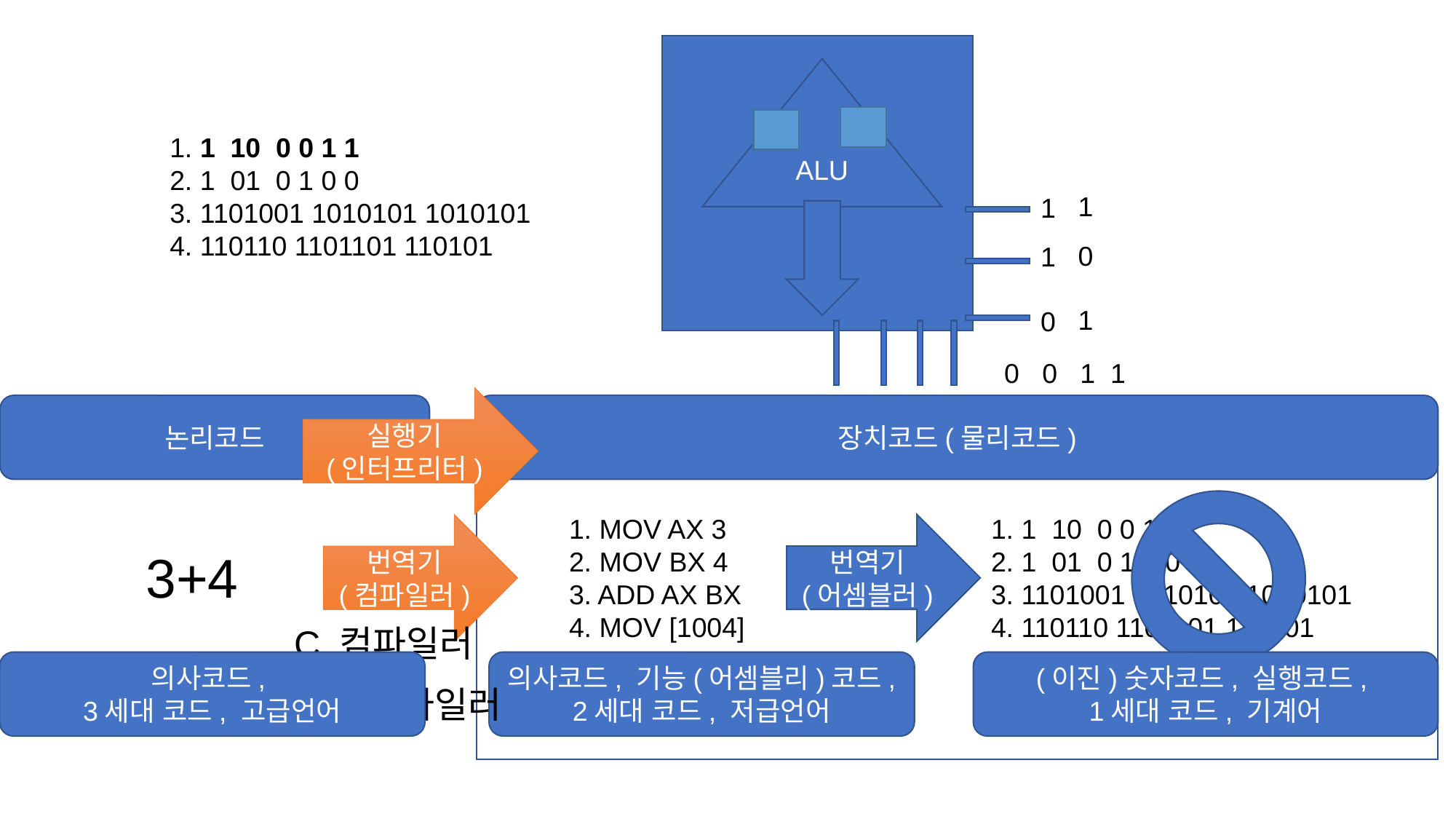

ALU

1. 1  10  0 0 1 1
2. 1  01  0 1 0 0
3. 1101001 1010101 1010101
4. 110110 1101101 110101
1
1

0
1

1
0

0   0   1  1
실행기
(인터프리터)
논리코드
장치코드(물리코드)

1. MOV AX 3
2. MOV BX 4
3. ADD AX BX
4. MOV [1004]
1. 1  10  0 0 1 1
2. 1  01  0 1 0 0
3. 1101001 1010101 1010101
4. 110110 1101101 110101
번역기
(컴파일러)
번역기
(어셈블러)
3+4
C 컴파일러
의사코드,
3세대 코드, 고급언어
의사코드, 기능(어셈블리)코드,
2세대 코드, 저급언어
(이진)숫자코드, 실행코드,
1세대 코드, 기계어
Java 언어
Java 컴파일러